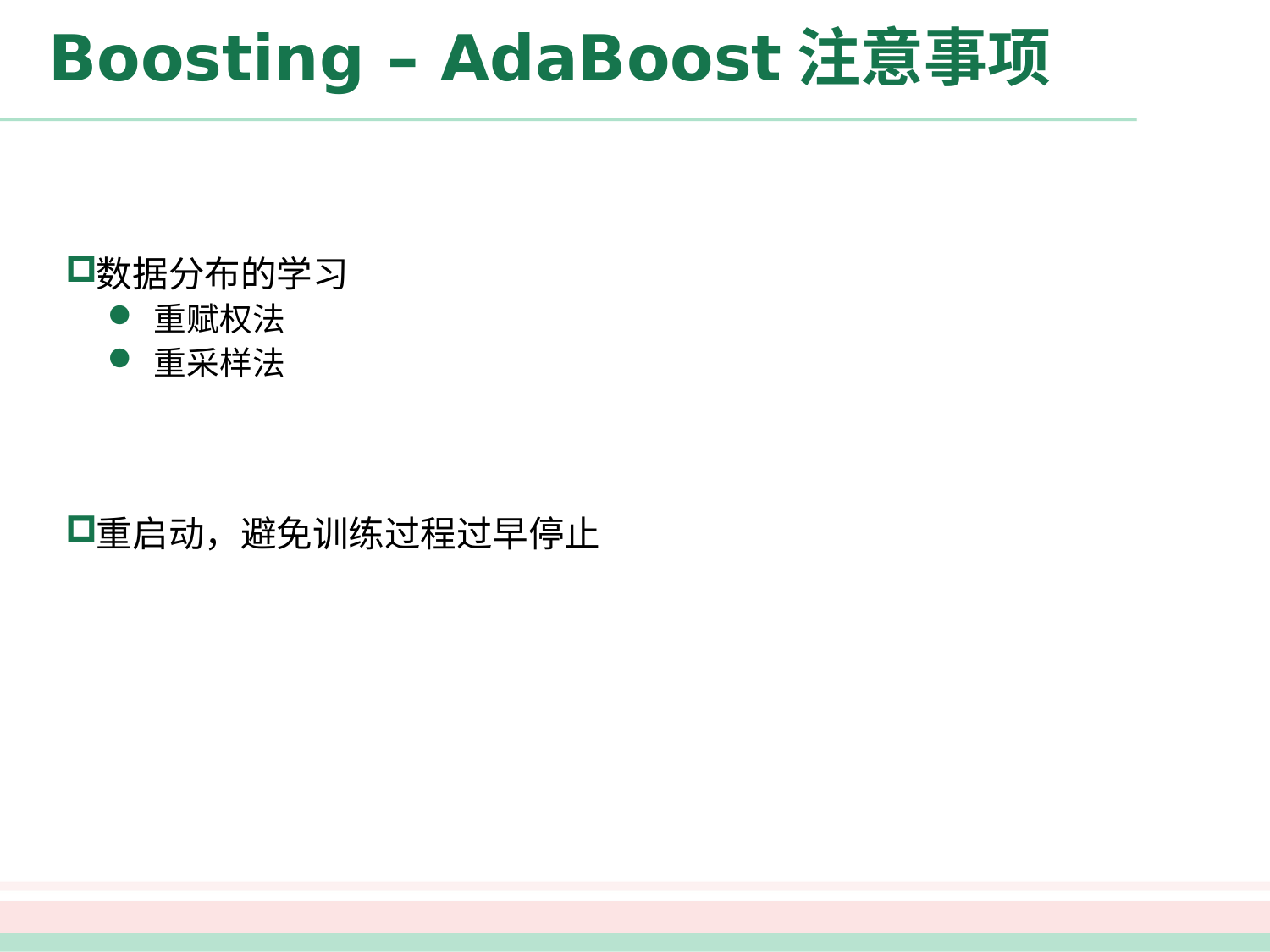

# Boosting – AdaBoost注意事项
数据分布的学习
重赋权法
重采样法

重启动，避免训练过程过早停止